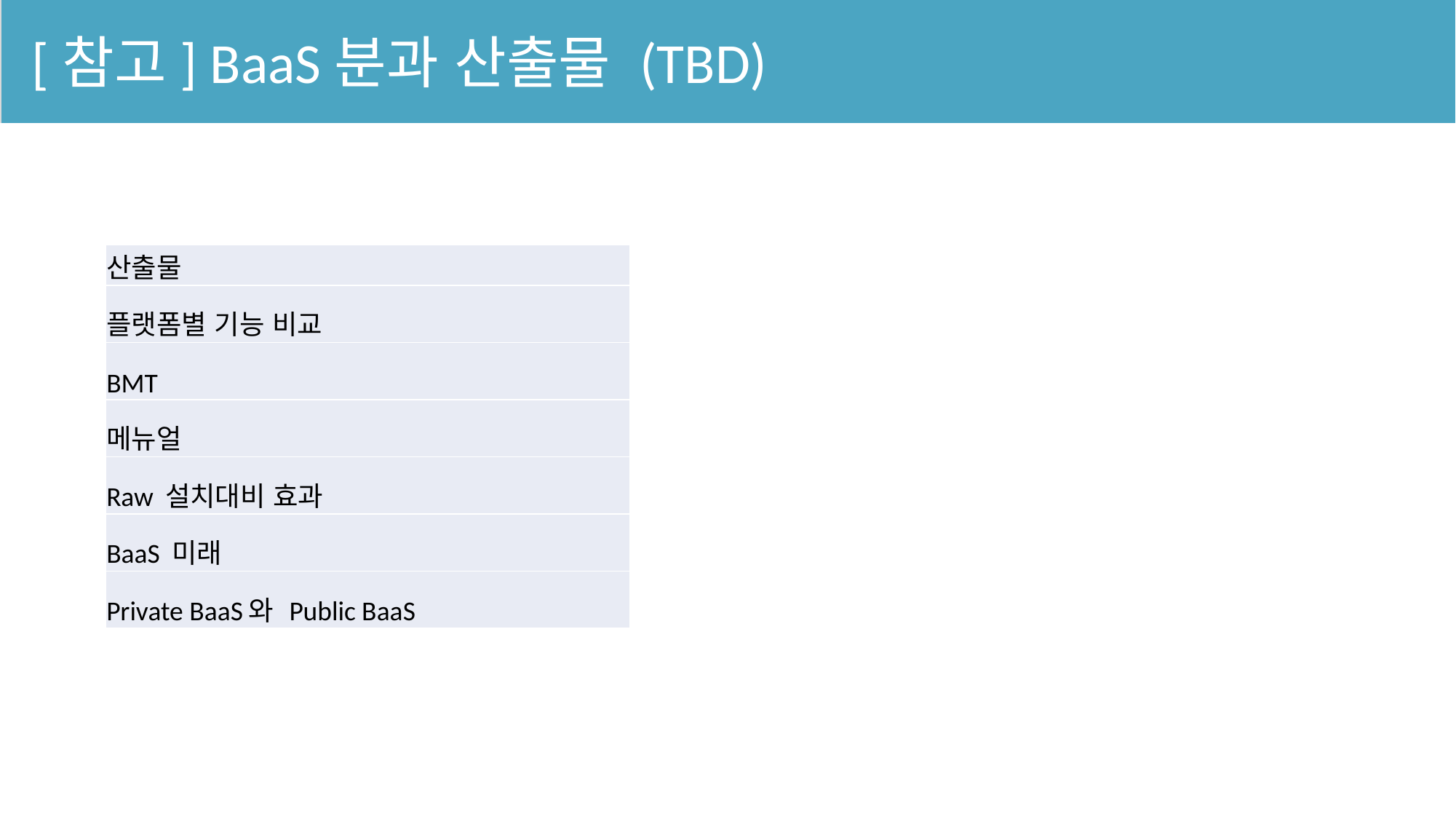

[참고] BaaS분과 산출물 (TBD)
| 산출물 |
| --- |
| 플랫폼별 기능 비교 |
| BMT |
| 메뉴얼 |
| Raw 설치대비 효과 |
| BaaS 미래 |
| Private BaaS와 Public BaaS |